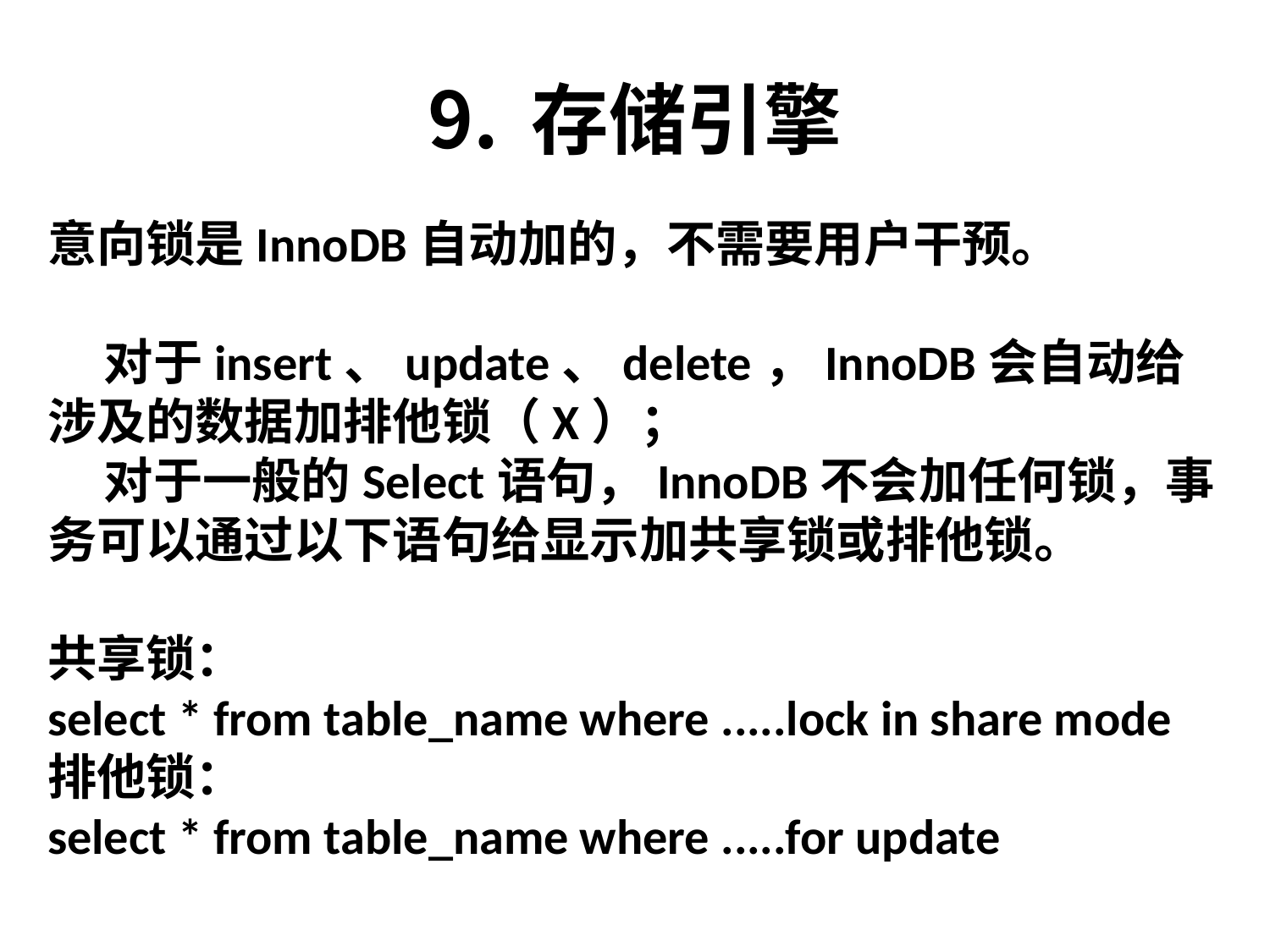

# 存储引擎

意向锁是InnoDB自动加的，不需要用户干预。

    对于insert、update、delete，InnoDB会自动给涉及的数据加排他锁（X）；
    对于一般的Select语句，InnoDB不会加任何锁，事务可以通过以下语句给显示加共享锁或排他锁。

共享锁：
select * from table_name where .....lock in share mode
排他锁：
select * from table_name where .....for update